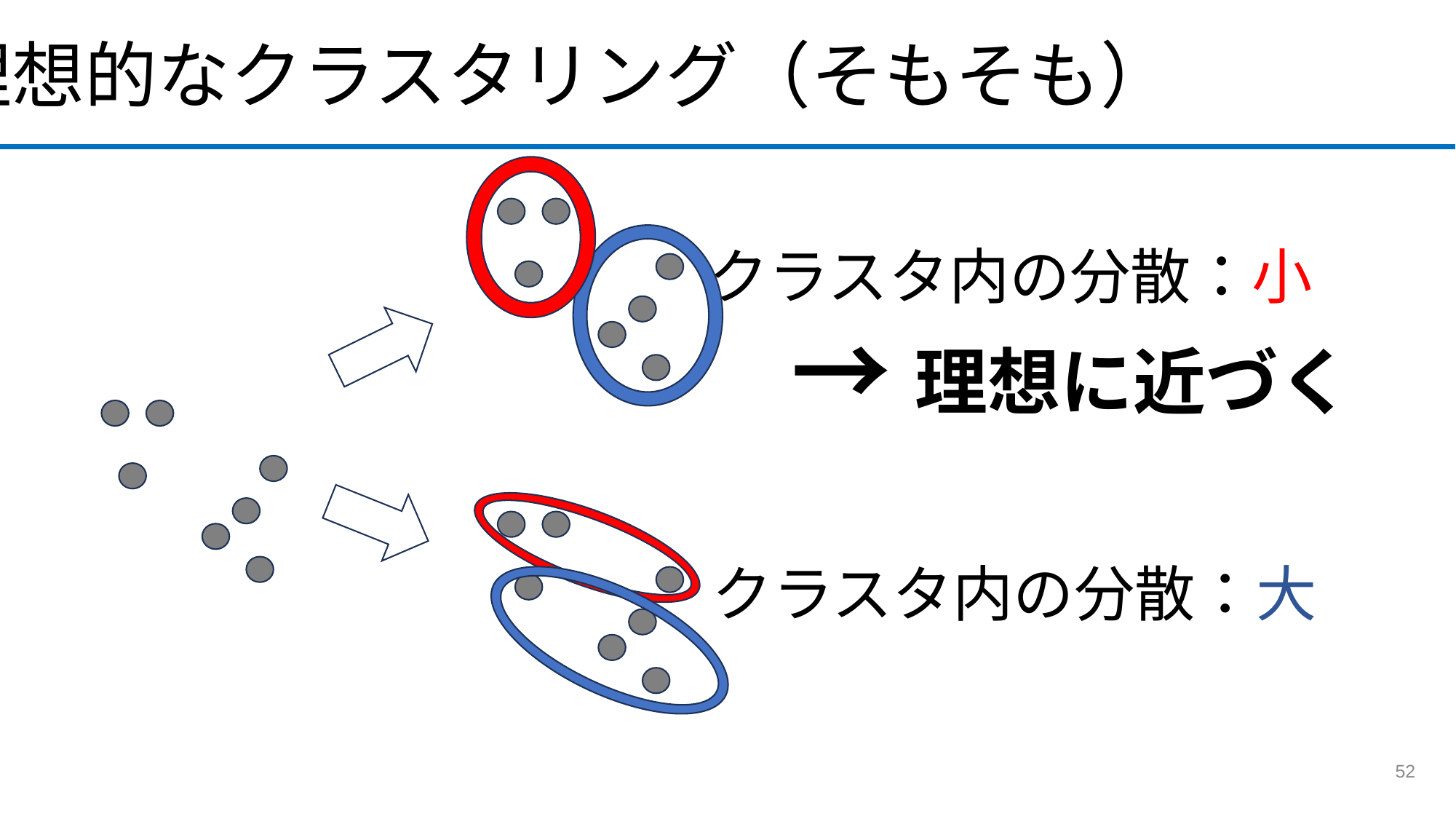

理想的なクラスタリング（そもそも）

クラスタ内の分散：小
→理想に近づく

クラスタ内の分散：大
52